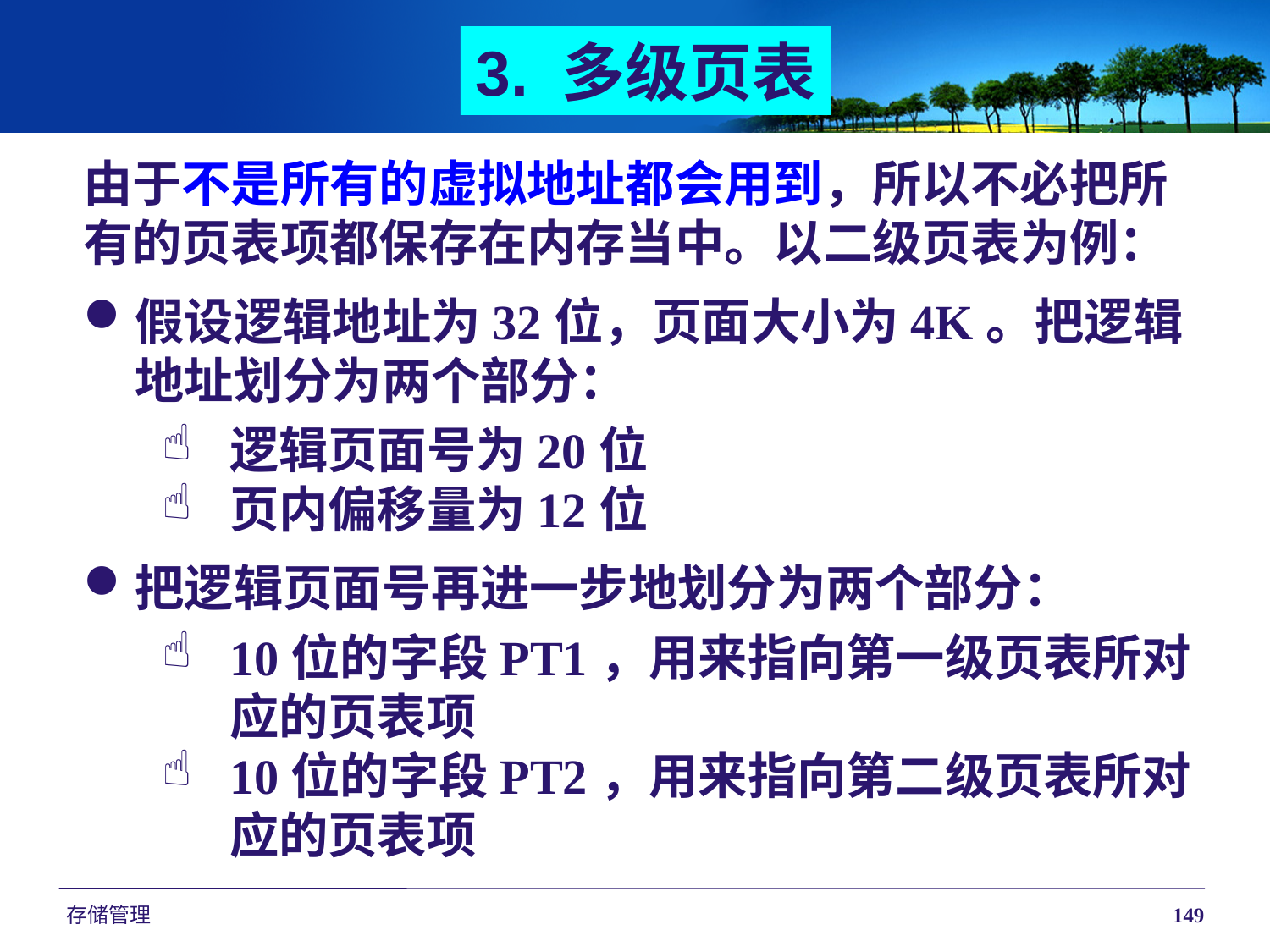

3. 多级页表
由于不是所有的虚拟地址都会用到，所以不必把所
有的页表项都保存在内存当中。以二级页表为例：
假设逻辑地址为32位，页面大小为4K。把逻辑地址划分为两个部分：
逻辑页面号为20位
页内偏移量为12位
把逻辑页面号再进一步地划分为两个部分：
10位的字段PT1，用来指向第一级页表所对应的页表项
10位的字段PT2，用来指向第二级页表所对应的页表项
存储管理
149